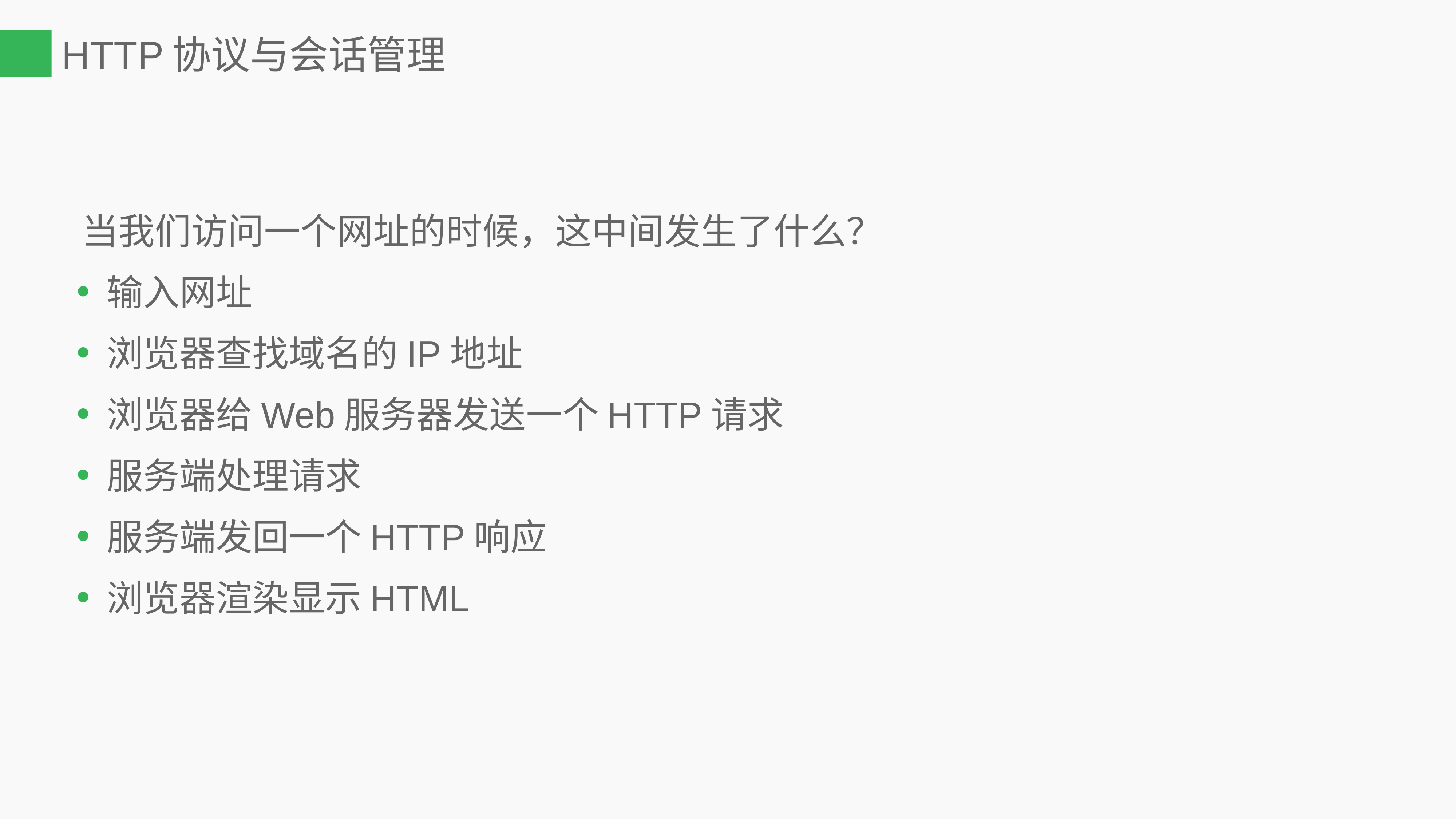

# HTTP协议与会话管理
 当我们访问一个网址的时候，这中间发生了什么？
输入网址
浏览器查找域名的IP地址
浏览器给Web服务器发送一个HTTP请求
服务端处理请求
服务端发回一个HTTP响应
浏览器渲染显示HTML